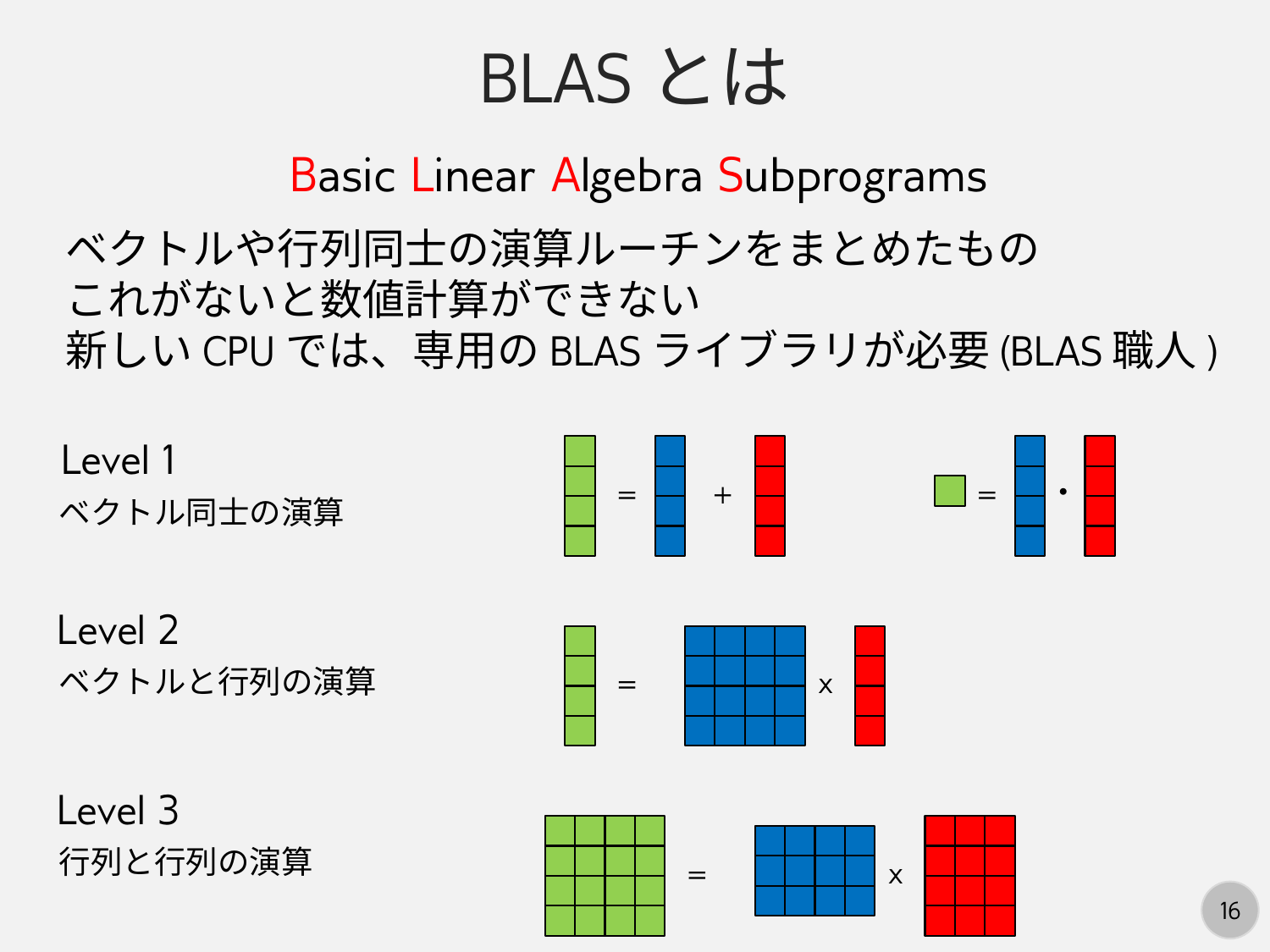

BLASとは
Basic Linear Algebra Subprograms
ベクトルや行列同士の演算ルーチンをまとめたもの
これがないと数値計算ができない
新しいCPUでは、専用のBLASライブラリが必要(BLAS職人)
Level 1

=

+

=

・

ベクトル同士の演算

Level 2

ベクトルと行列の演算

=

x

Level 3

行列と行列の演算

=
x